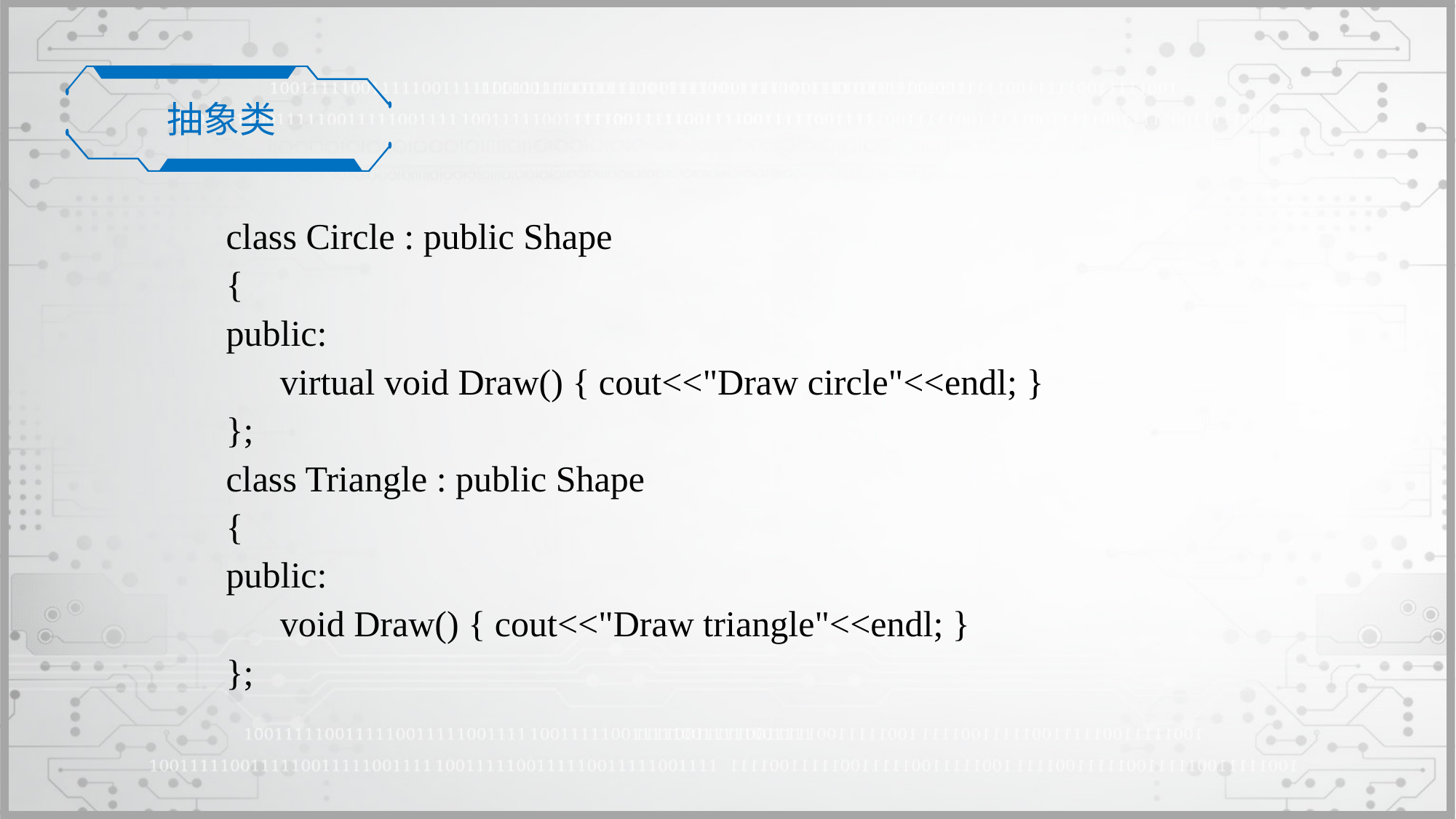

抽象类
class Circle : public Shape
{
public:
	virtual void Draw() { cout<<"Draw circle"<<endl; }
};
class Triangle : public Shape
{
public:
	void Draw() { cout<<"Draw triangle"<<endl; }
};